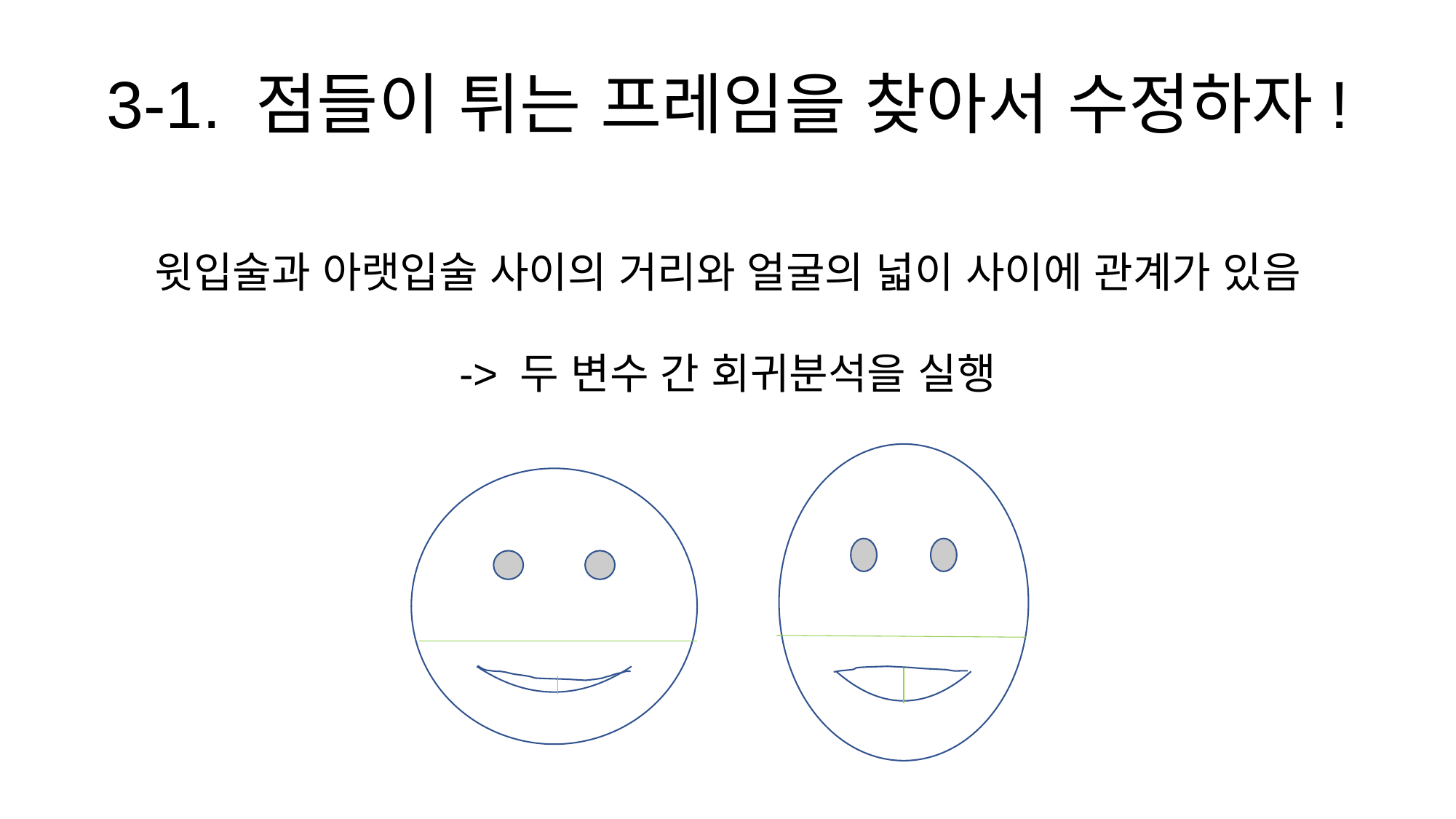

# 3-1. 점들이 튀는 프레임을 찾아서 수정하자!
윗입술과 아랫입술 사이의 거리와 얼굴의 넓이 사이에 관계가 있음

-> 두 변수 간 회귀분석을 실행